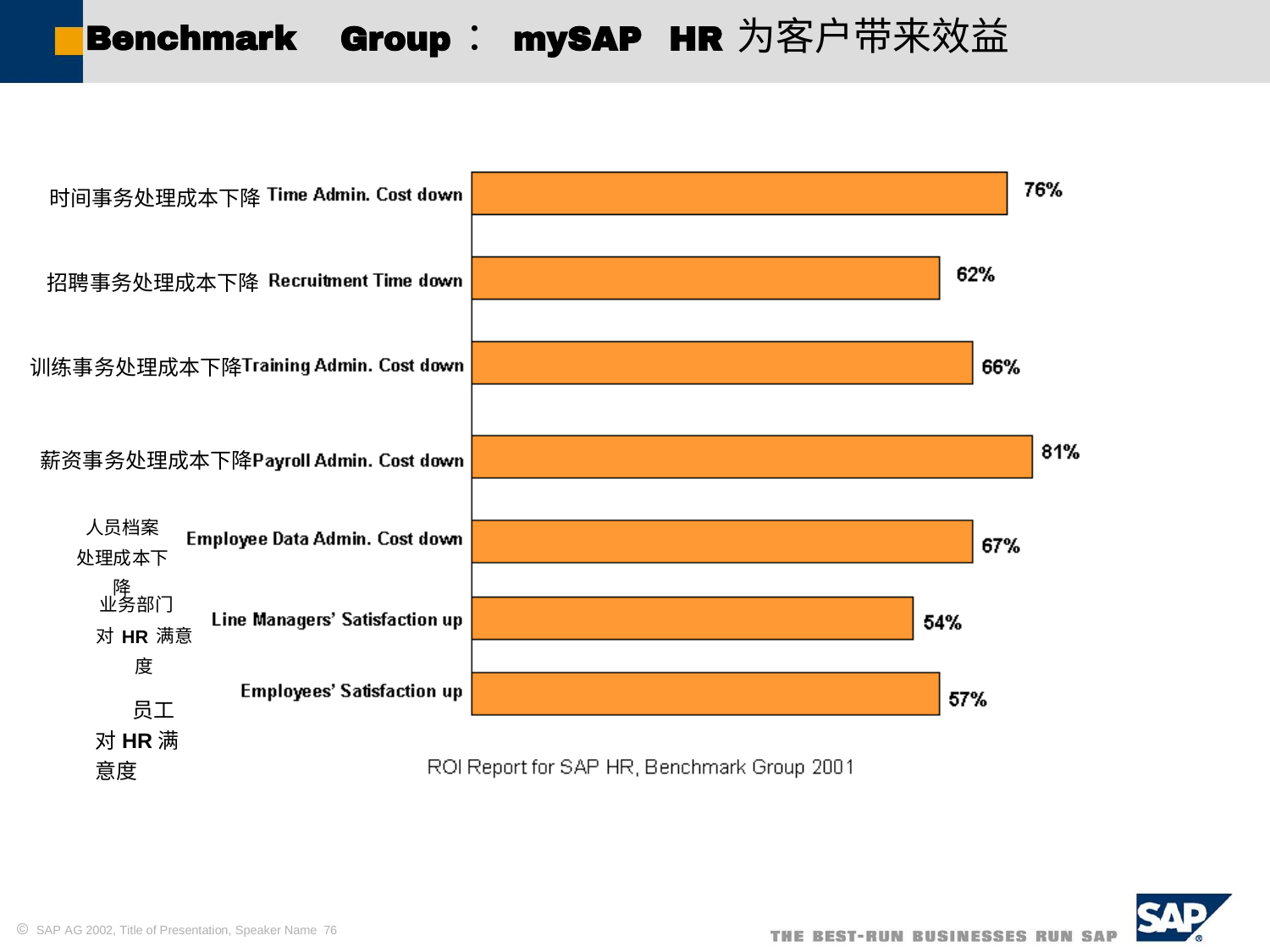

Group：mySAP
HR为客户带来效益
Benchmark

时间事务处理成本下降
招聘事务处理成本下降
训练事务处理成本下降
薪资事务处理成本下降
人员档案
处理成本下降
业务部门
对HR满意度
员工 对HR满意度
©  SAP AG 2002, Title of Presentation, Speaker Name  76